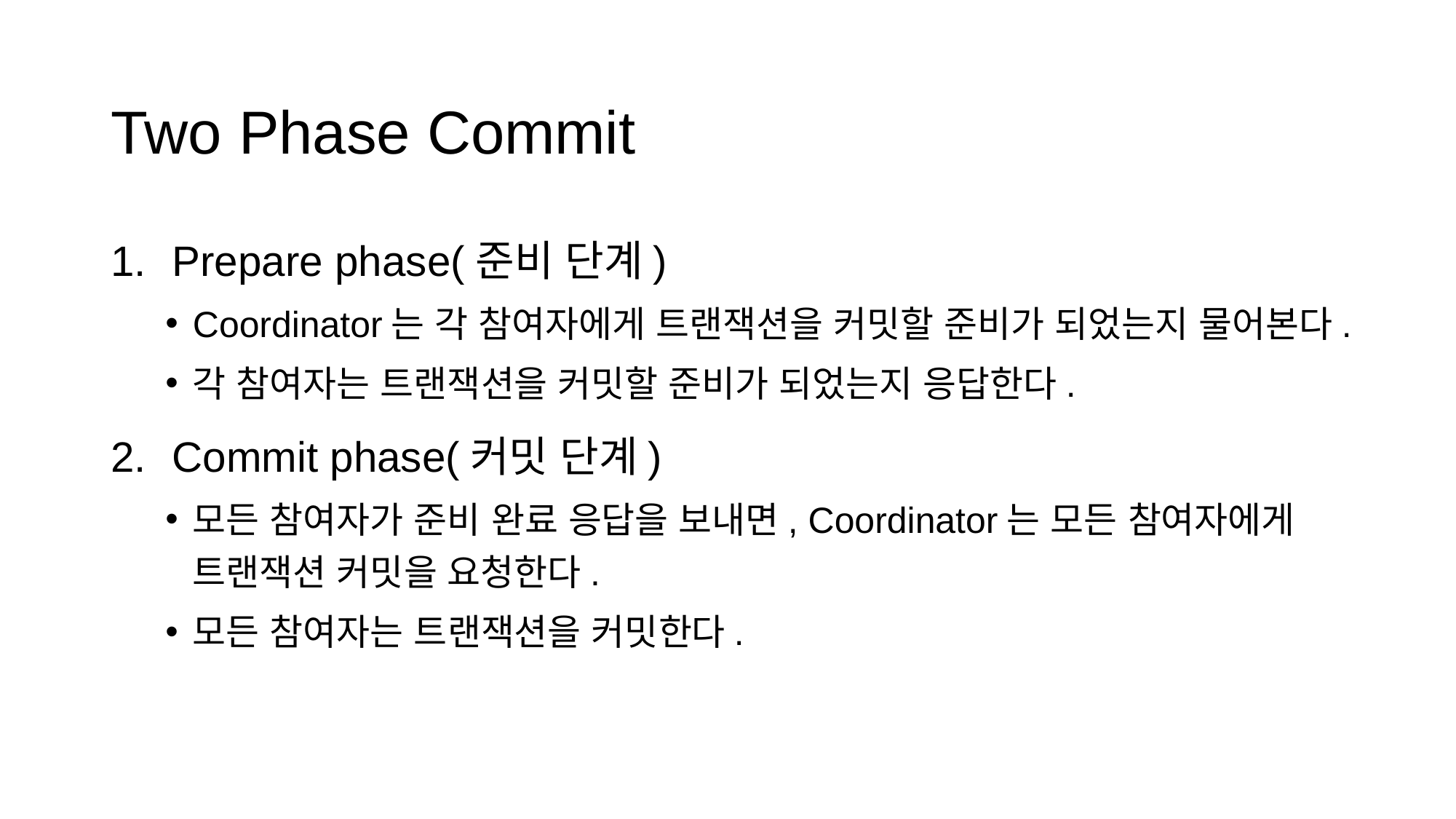

# Two Phase Commit
Prepare phase(준비 단계)
Coordinator는 각 참여자에게 트랜잭션을 커밋할 준비가 되었는지 물어본다.
각 참여자는 트랜잭션을 커밋할 준비가 되었는지 응답한다.
Commit phase(커밋 단계)
모든 참여자가 준비 완료 응답을 보내면, Coordinator는 모든 참여자에게 트랜잭션 커밋을 요청한다.
모든 참여자는 트랜잭션을 커밋한다.